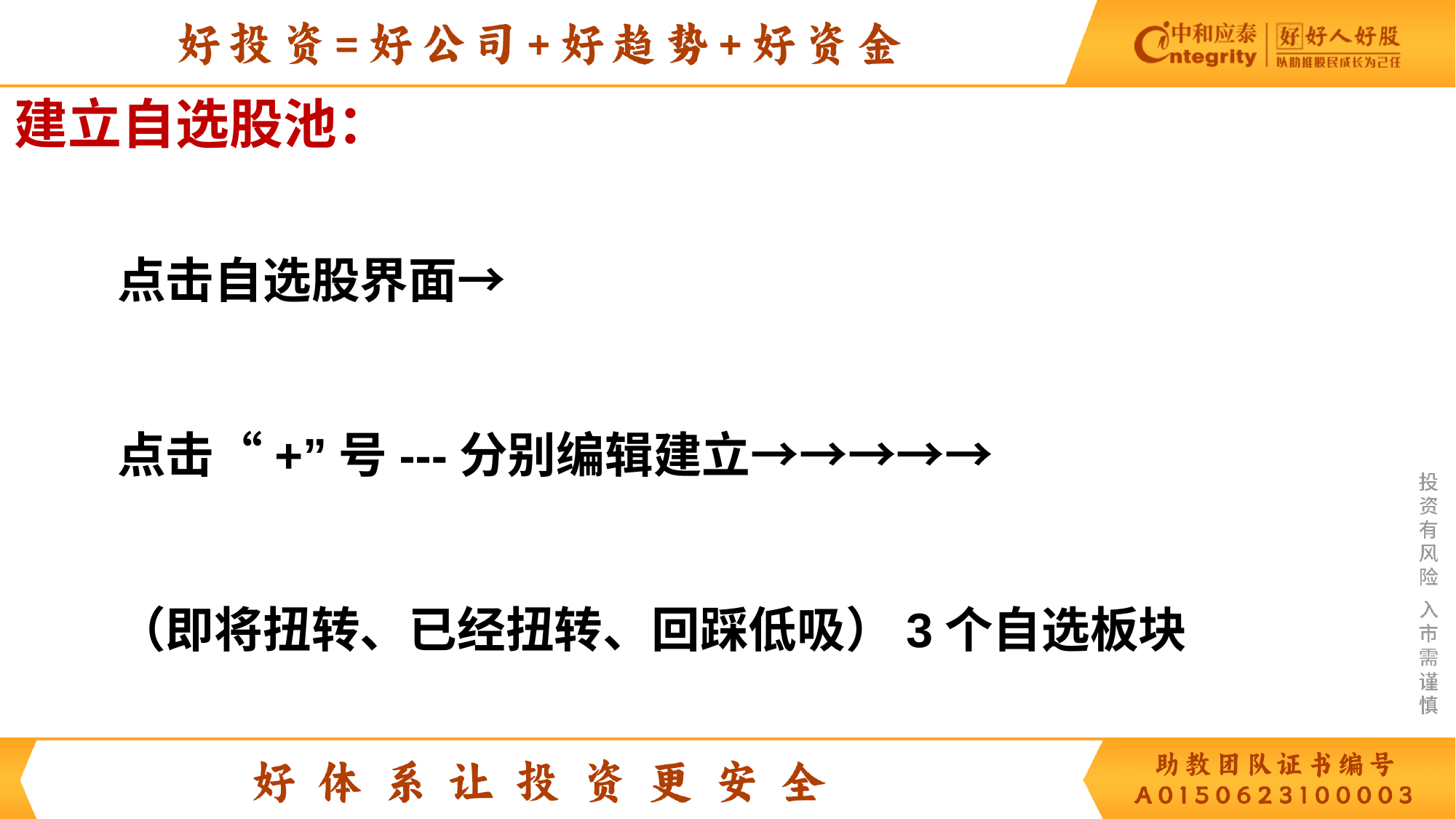

# 建立自选股池：
点击自选股界面→
点击“+”号---分别编辑建立→→→→→
（即将扭转、已经扭转、回踩低吸）3个自选板块